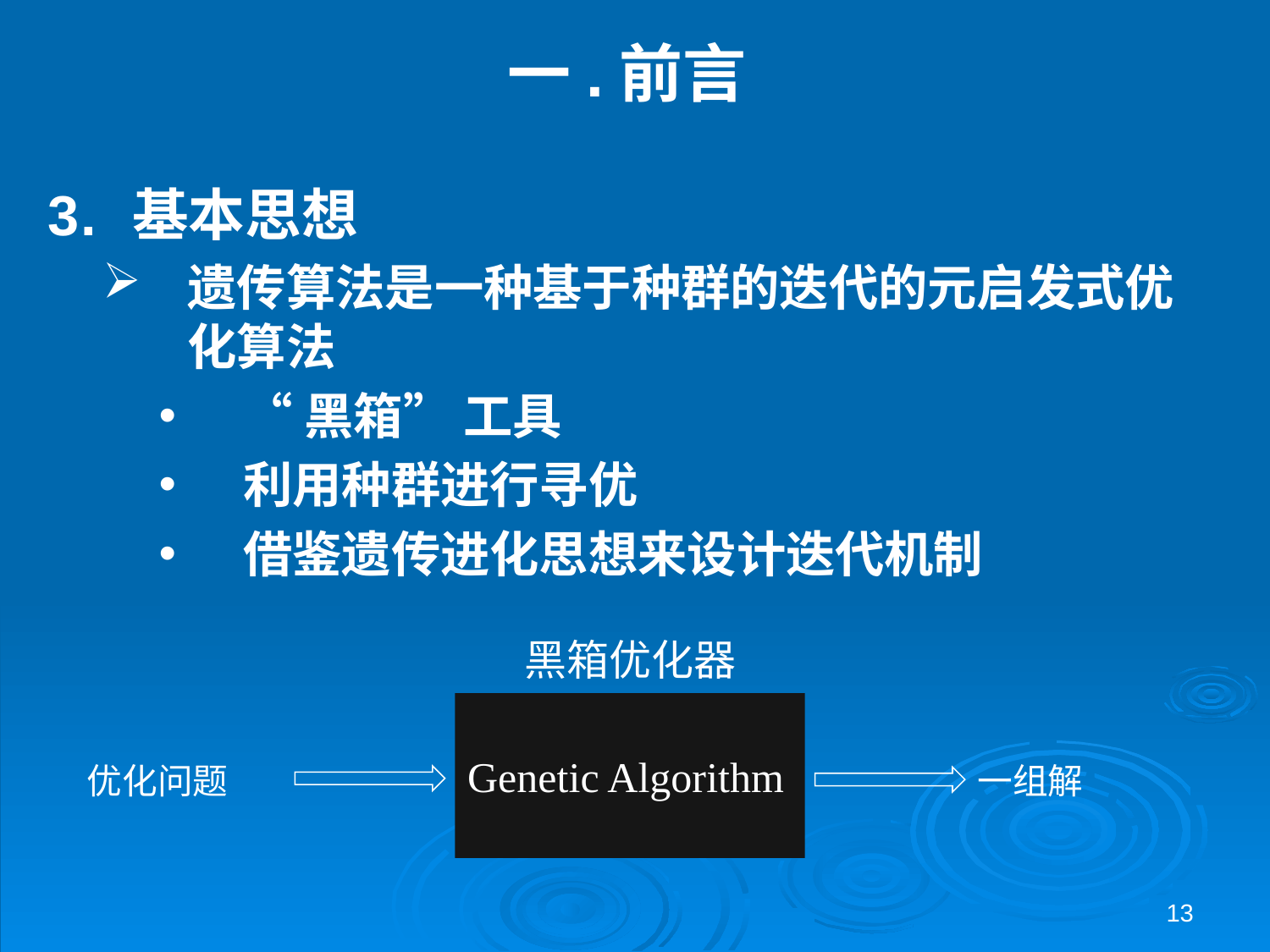

# 一.前言
基本思想
遗传算法是一种基于种群的迭代的元启发式优化算法
“黑箱” 工具
利用种群进行寻优
借鉴遗传进化思想来设计迭代机制
黑箱优化器

Genetic Algorithm

优化问题
一组解

13